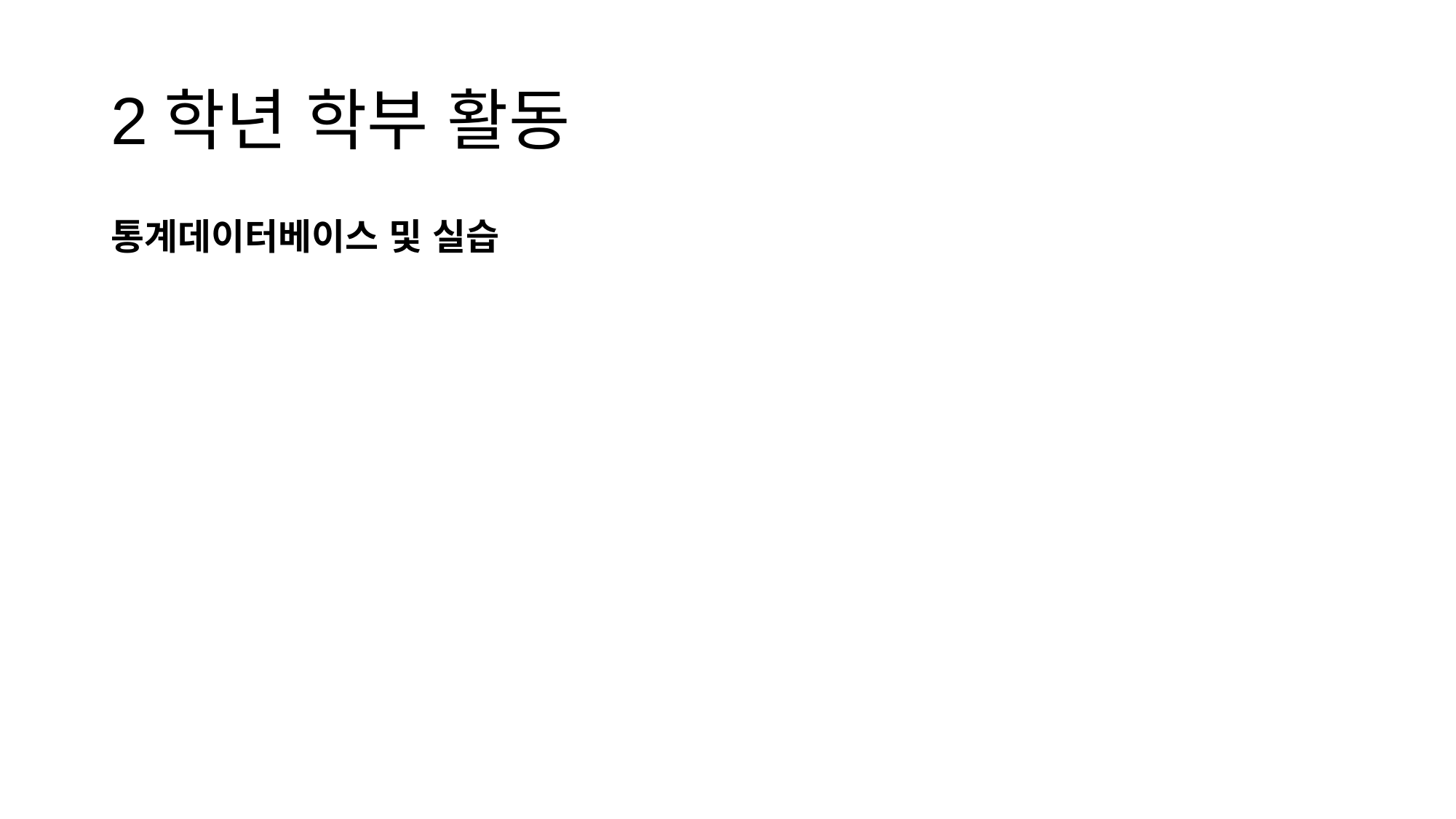

# 2학년 학부 활동
통계데이터베이스 및 실습